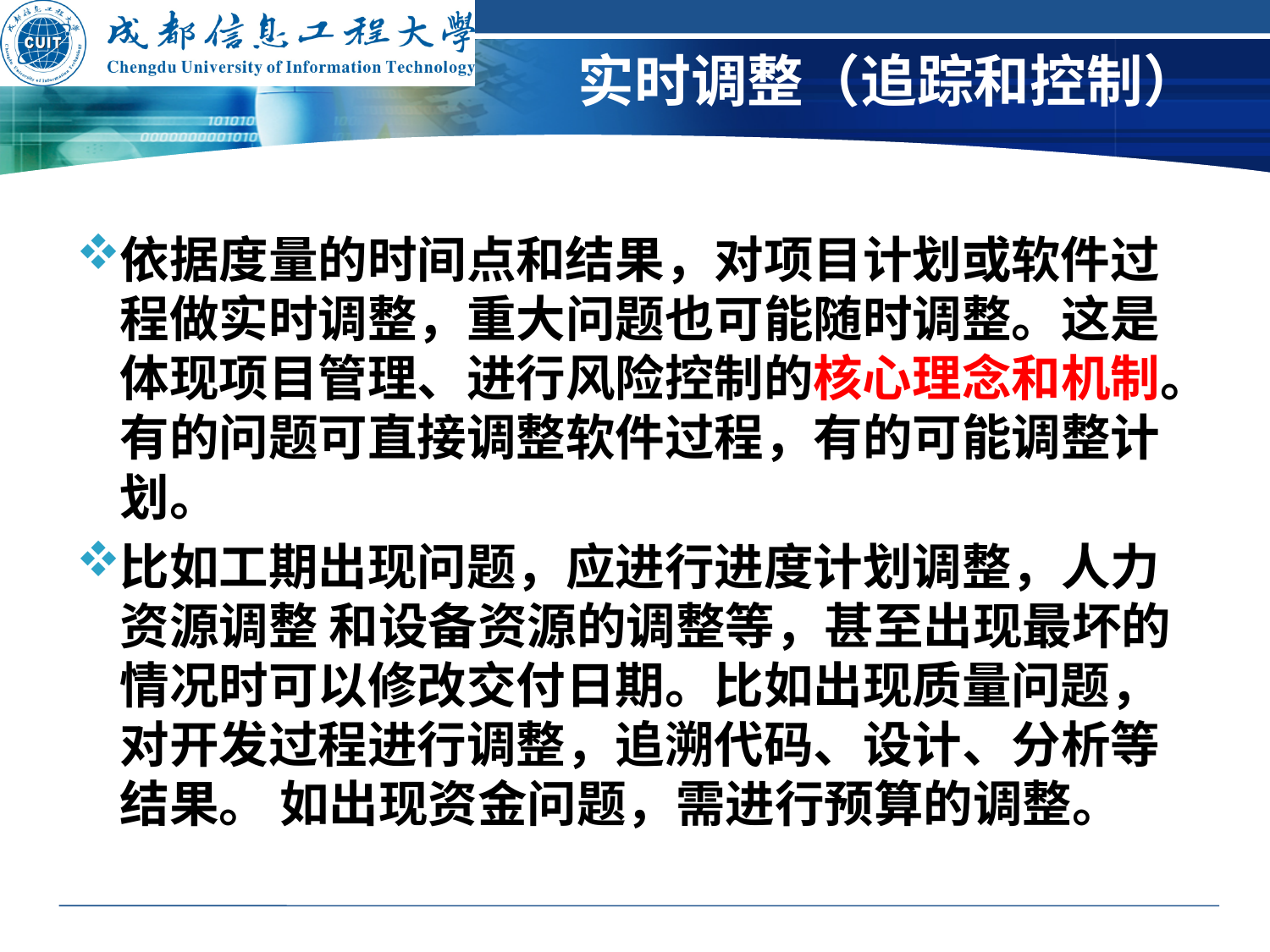

# 实时调整（追踪和控制）
依据度量的时间点和结果，对项目计划或软件过程做实时调整，重大问题也可能随时调整。这是体现项目管理、进行风险控制的核心理念和机制。有的问题可直接调整软件过程，有的可能调整计划。
比如工期出现问题，应进行进度计划调整，人力资源调整 和设备资源的调整等，甚至出现最坏的情况时可以修改交付日期。比如出现质量问题，对开发过程进行调整，追溯代码、设计、分析等结果。 如出现资金问题，需进行预算的调整。